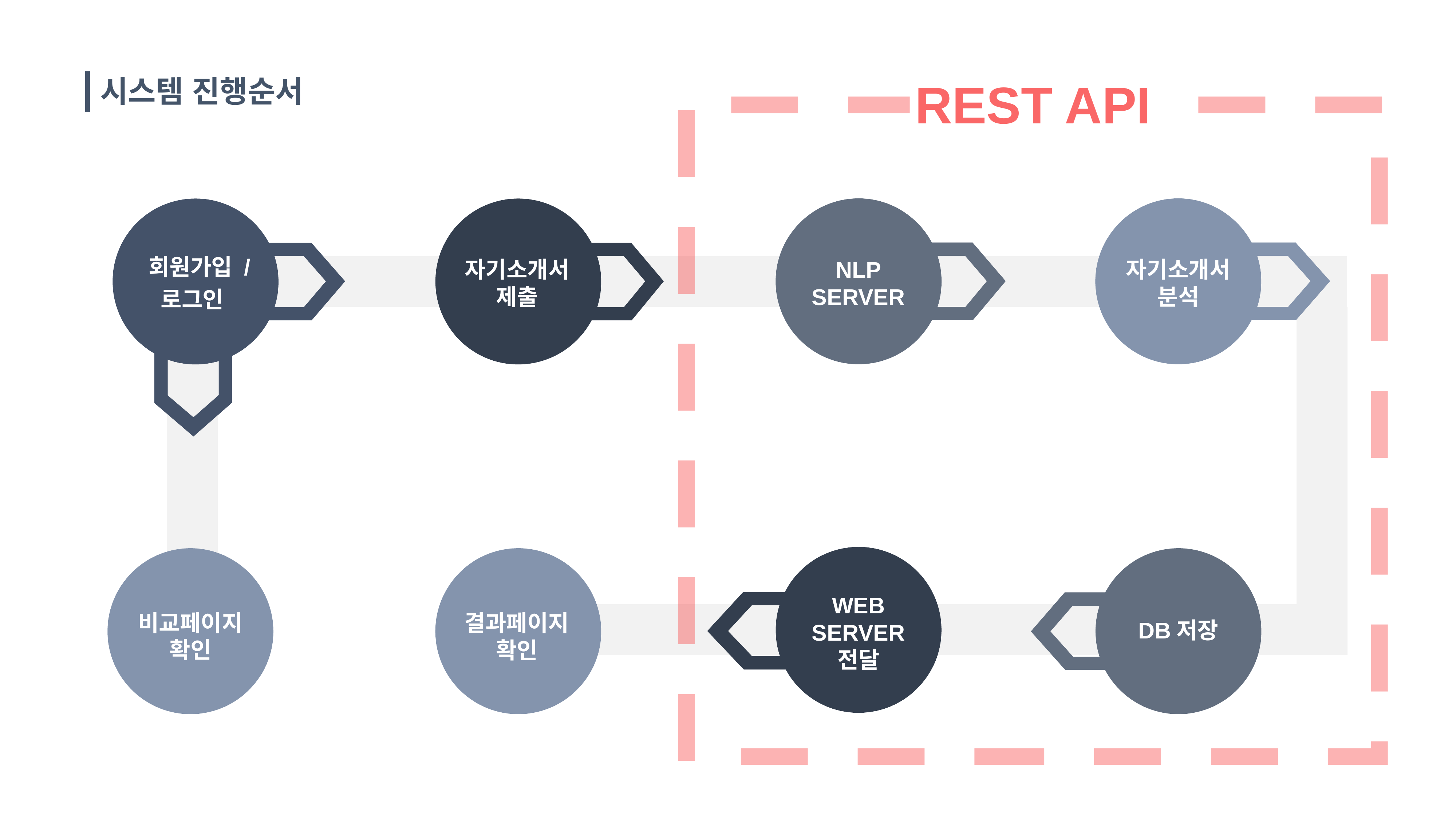

시스템 진행순서
REST API

회원가입 /
자기소개서분석
NLP
SERVER
자기소개서
제출
로그인

WEB
SERVER
전달

비교페이지
확인
결과페이지
확인
DB저장